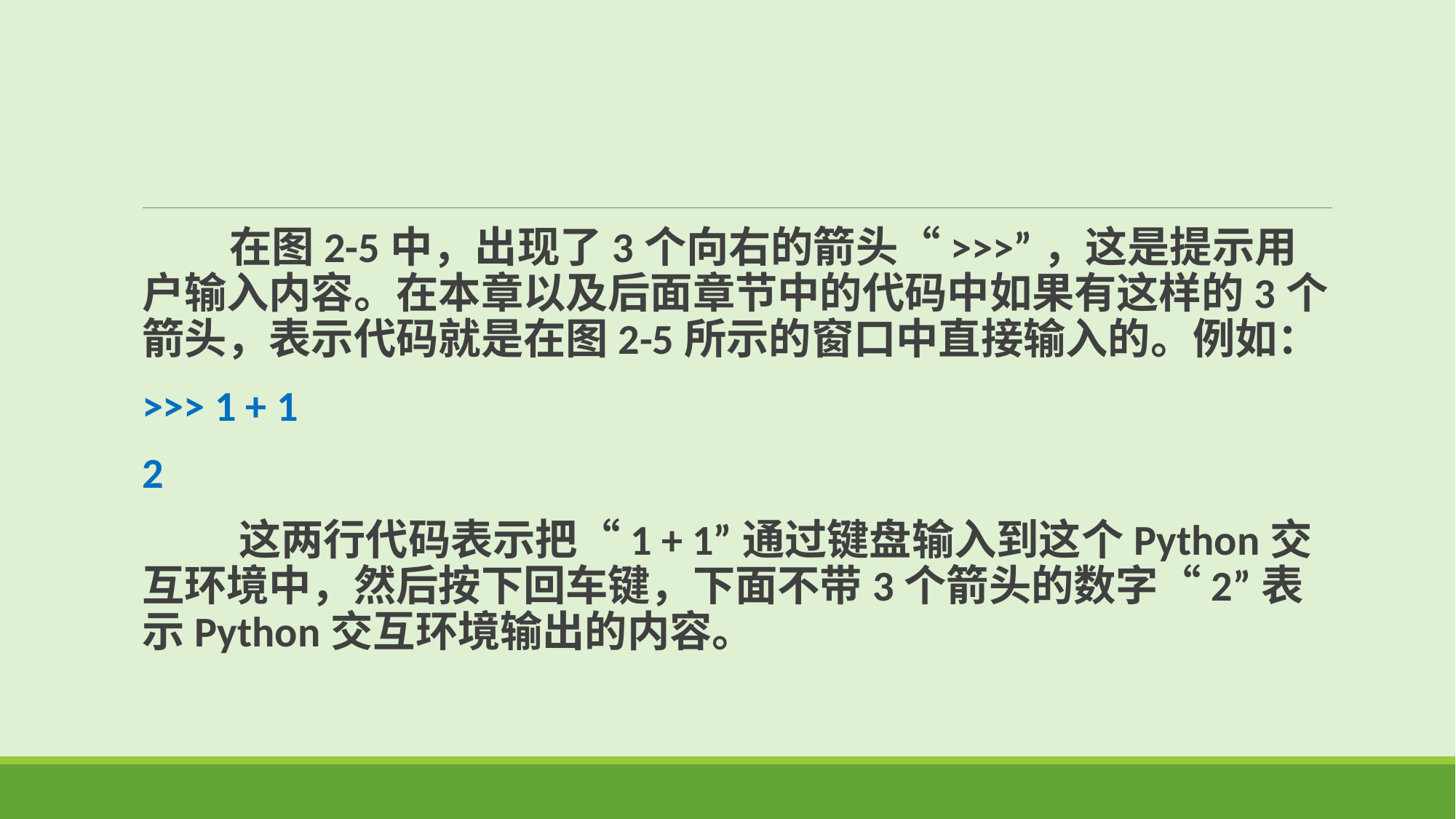

在图2-5中，出现了3个向右的箭头“>>>”，这是提示用户输入内容。在本章以及后面章节中的代码中如果有这样的3个箭头，表示代码就是在图2-5所示的窗口中直接输入的。例如：
>>> 1 + 1
2
         这两行代码表示把“1 + 1”通过键盘输入到这个Python交互环境中，然后按下回车键，下面不带3个箭头的数字“2”表示Python交互环境输出的内容。